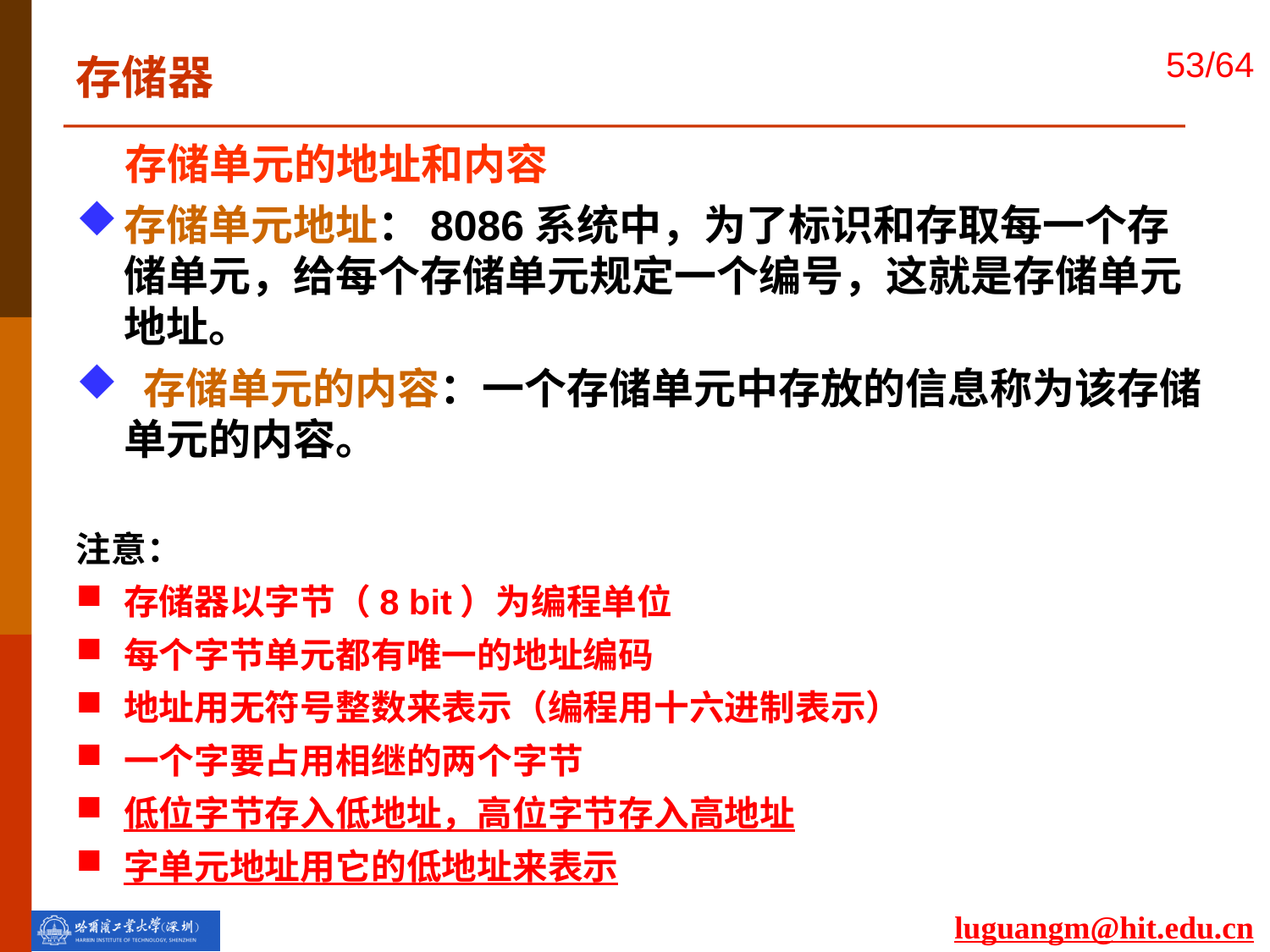

存储器
     存储单元的地址和内容
存储单元地址：8086系统中，为了标识和存取每一个存储单元，给每个存储单元规定一个编号，这就是存储单元地址。
 存储单元的内容：一个存储单元中存放的信息称为该存储单元的内容。

注意：
存储器以字节（8 bit）为编程单位
每个字节单元都有唯一的地址编码
地址用无符号整数来表示（编程用十六进制表示）
一个字要占用相继的两个字节
低位字节存入低地址，高位字节存入高地址
字单元地址用它的低地址来表示